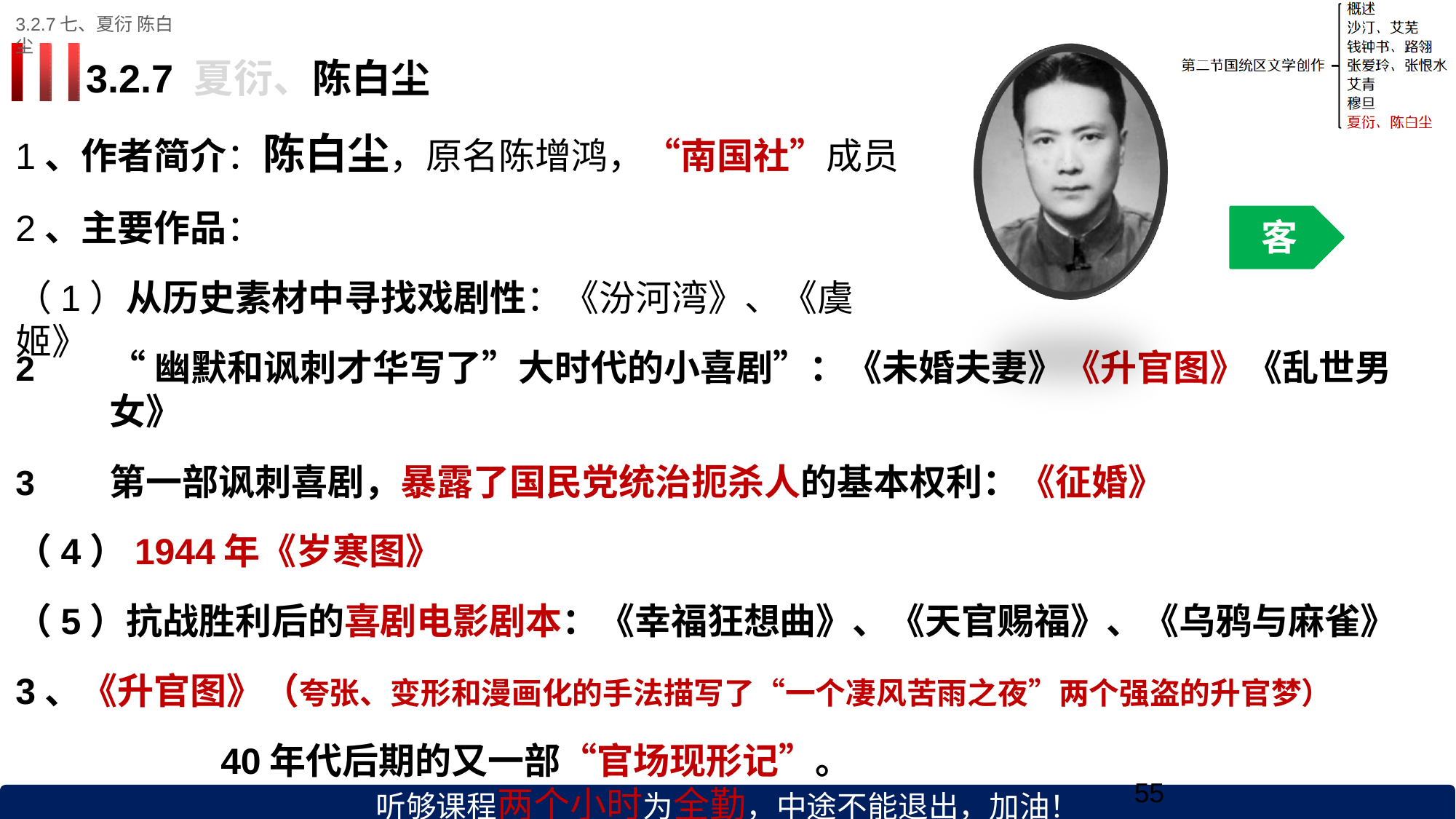

3.2.7七、夏衍 陈白尘

# 3.2.7 夏衍、陈白尘
1、作者简介：陈白尘，原名陈增鸿，“南国社”成员
2、主要作品：
（1）从历史素材中寻找戏剧性：《汾河湾》、《虞姬》

客
“幽默和讽刺才华写了”大时代的小喜剧”：《未婚夫妻》《升官图》《乱世男女》
第一部讽刺喜剧，暴露了国民党统治扼杀人的基本权利：《征婚》
（4）1944年《岁寒图》
（5）抗战胜利后的喜剧电影剧本：《幸福狂想曲》、《天官赐福》、《乌鸦与麻雀》
3、《升官图》（夸张、变形和漫画化的手法描写了“一个凄风苦雨之夜”两个强盗的升官梦）
40年代后期的又一部“官场现形记”。
55

听够课程两个小时为全勤，中途不能退出，加油！